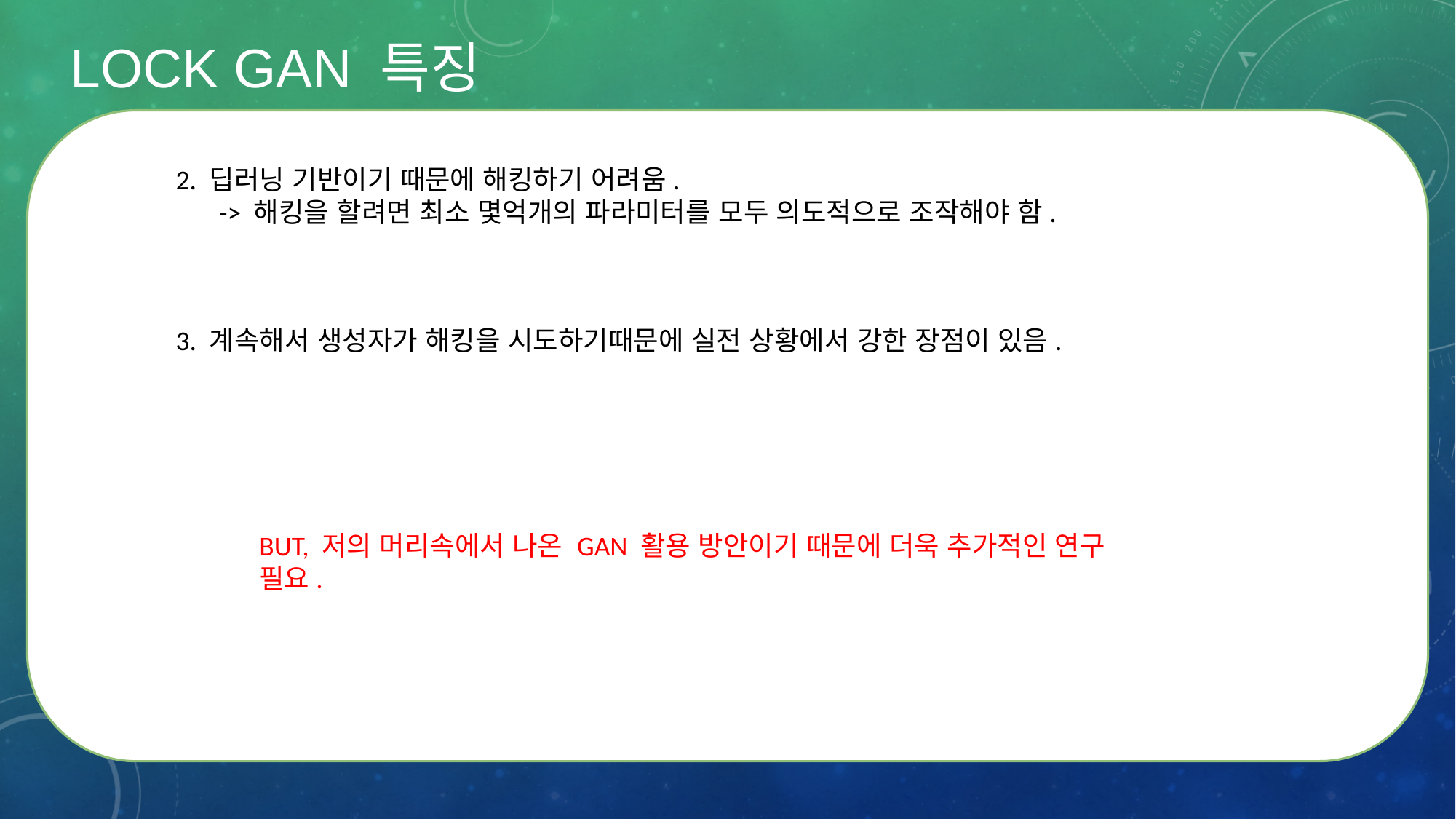

# LOCK GAN 특징

2. 딥러닝 기반이기 때문에 해킹하기 어려움.
       -> 해킹을 할려면 최소 몇억개의 파라미터를 모두 의도적으로 조작해야 함.
3. 계속해서 생성자가 해킹을 시도하기때문에 실전 상황에서 강한 장점이 있음.
BUT, 저의 머리속에서 나온 GAN 활용 방안이기 때문에 더욱 추가적인 연구 필요.